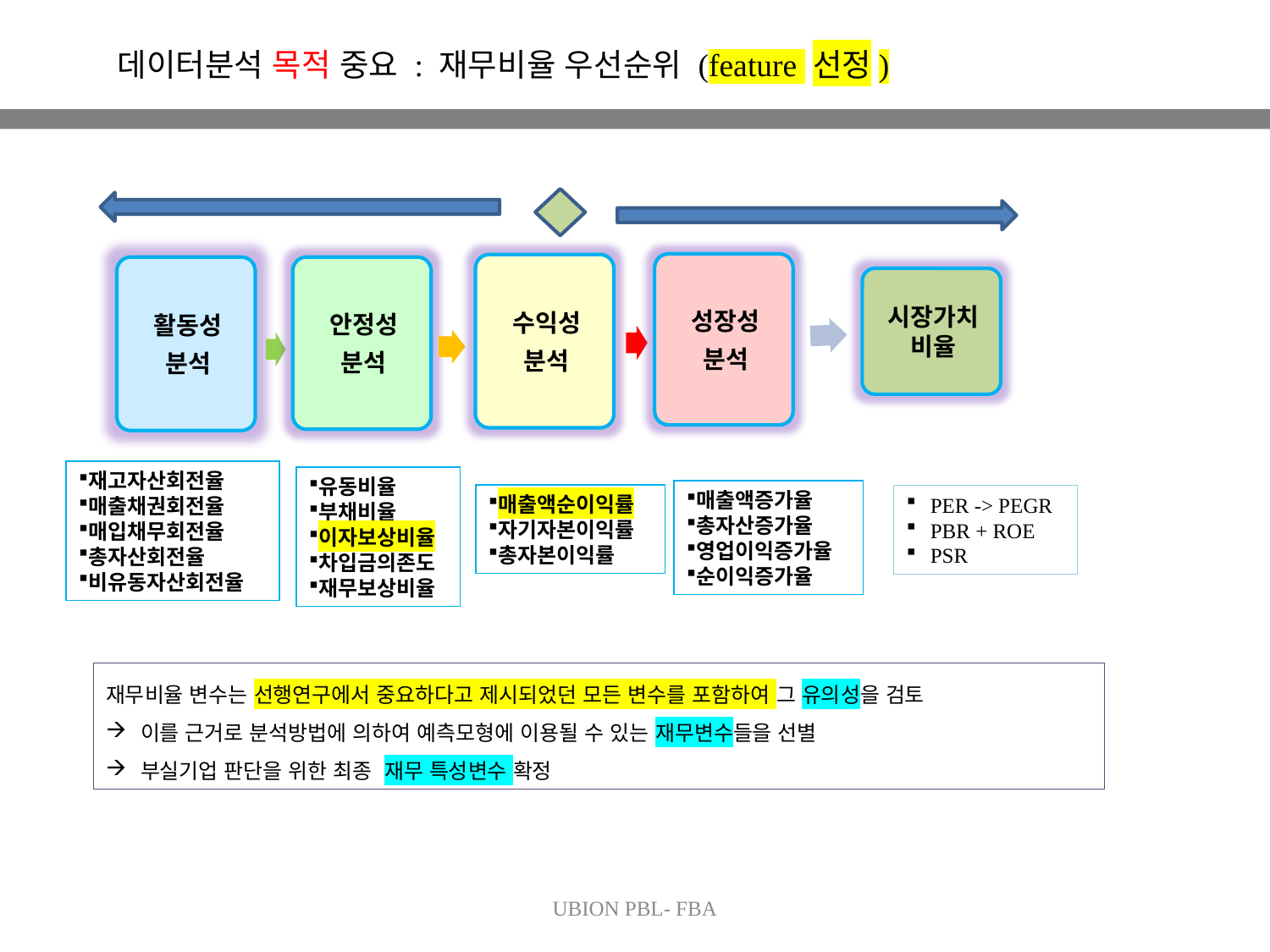

데이터분석 목적 중요 : 재무비율 우선순위 (feature 선정)

활동성
분석

안정성
분석

수익성
분석

성장성
분석

시장가치비율
재고자산회전율
매출채권회전율
매입채무회전율
총자산회전율
비유동자산회전율
유동비율
부채비율
이자보상비율
차입금의존도
재무보상비율
매출액증가율
총자산증가율
영업이익증가율
순이익증가율
매출액순이익률
자기자본이익률
총자본이익률

PER -> PEGR
PBR + ROE
PSR
재무비율 변수는 선행연구에서 중요하다고 제시되었던 모든 변수를 포함하여 그 유의성을 검토
 이를 근거로 분석방법에 의하여 예측모형에 이용될 수 있는 재무변수들을 선별
 부실기업 판단을 위한 최종  재무 특성변수 확정
33
UBION PBL- FBA